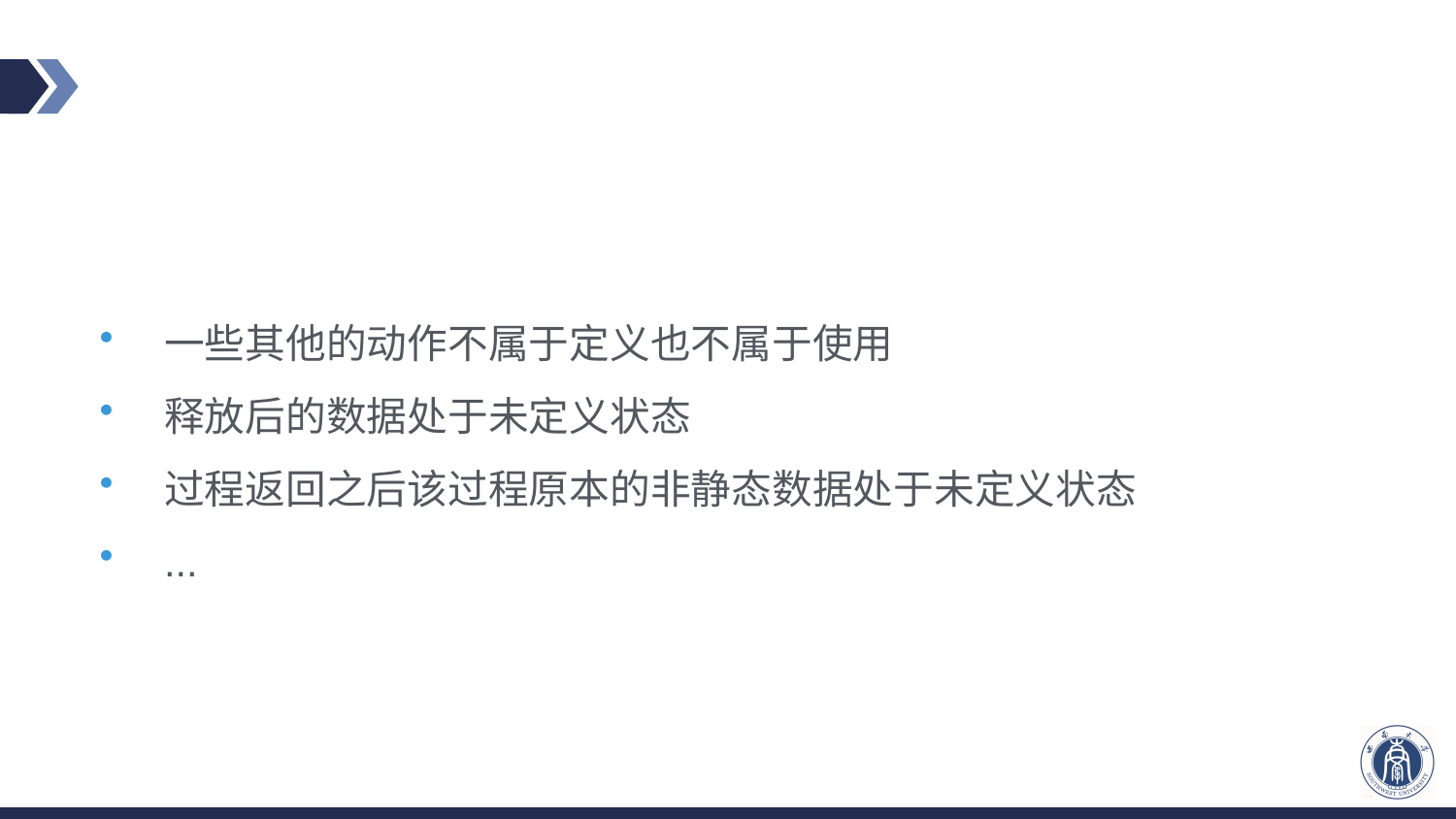

#
一些其他的动作不属于定义也不属于使用
释放后的数据处于未定义状态
过程返回之后该过程原本的非静态数据处于未定义状态
...